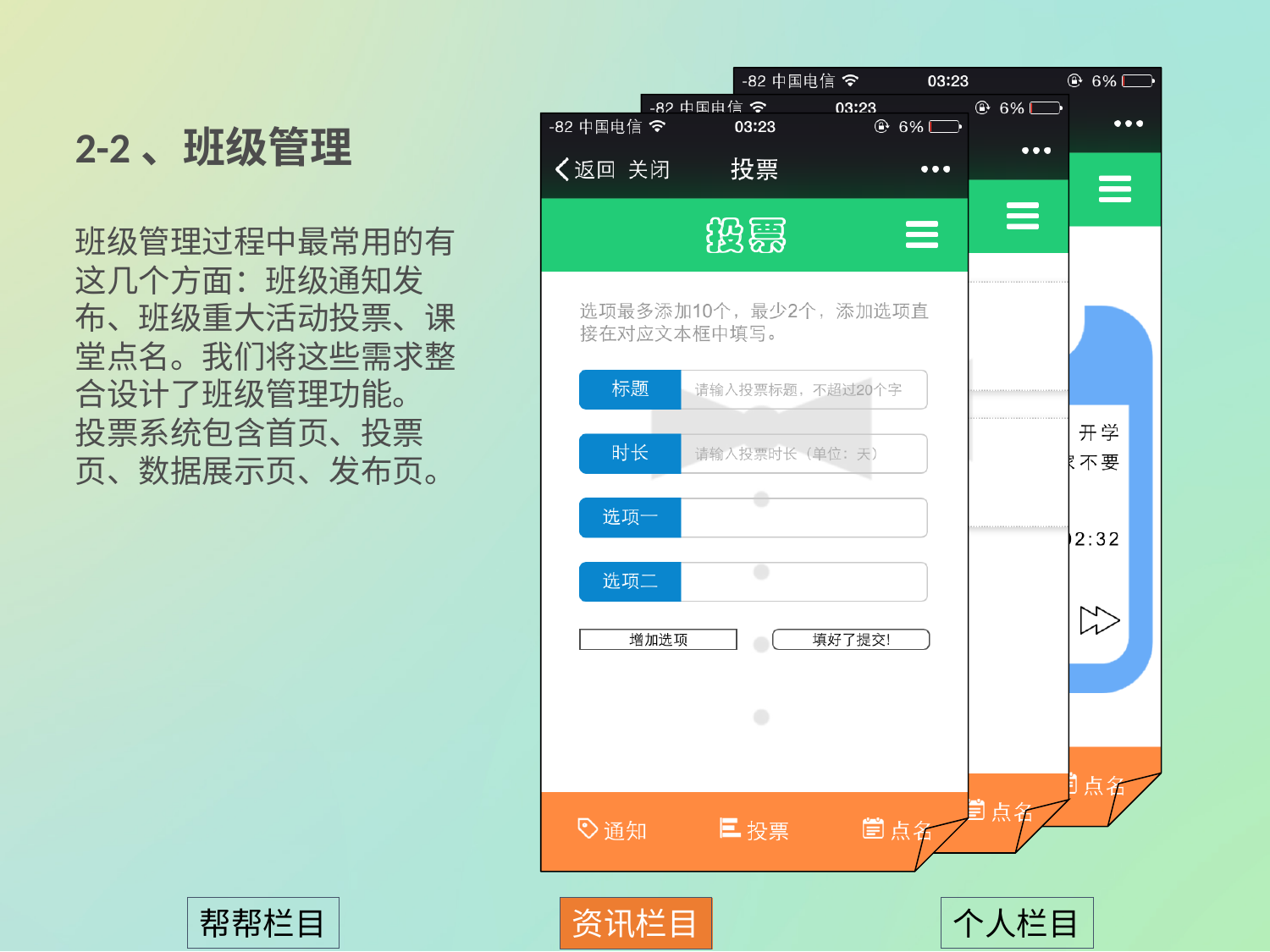

2-2、班级管理

班级管理过程中最常用的有这几个方面：班级通知发布、班级重大活动投票、课堂点名。我们将这些需求整合设计了班级管理功能。
投票系统包含首页、投票页、数据展示页、发布页。
帮帮栏目
个人栏目
资讯栏目
帮帮栏目